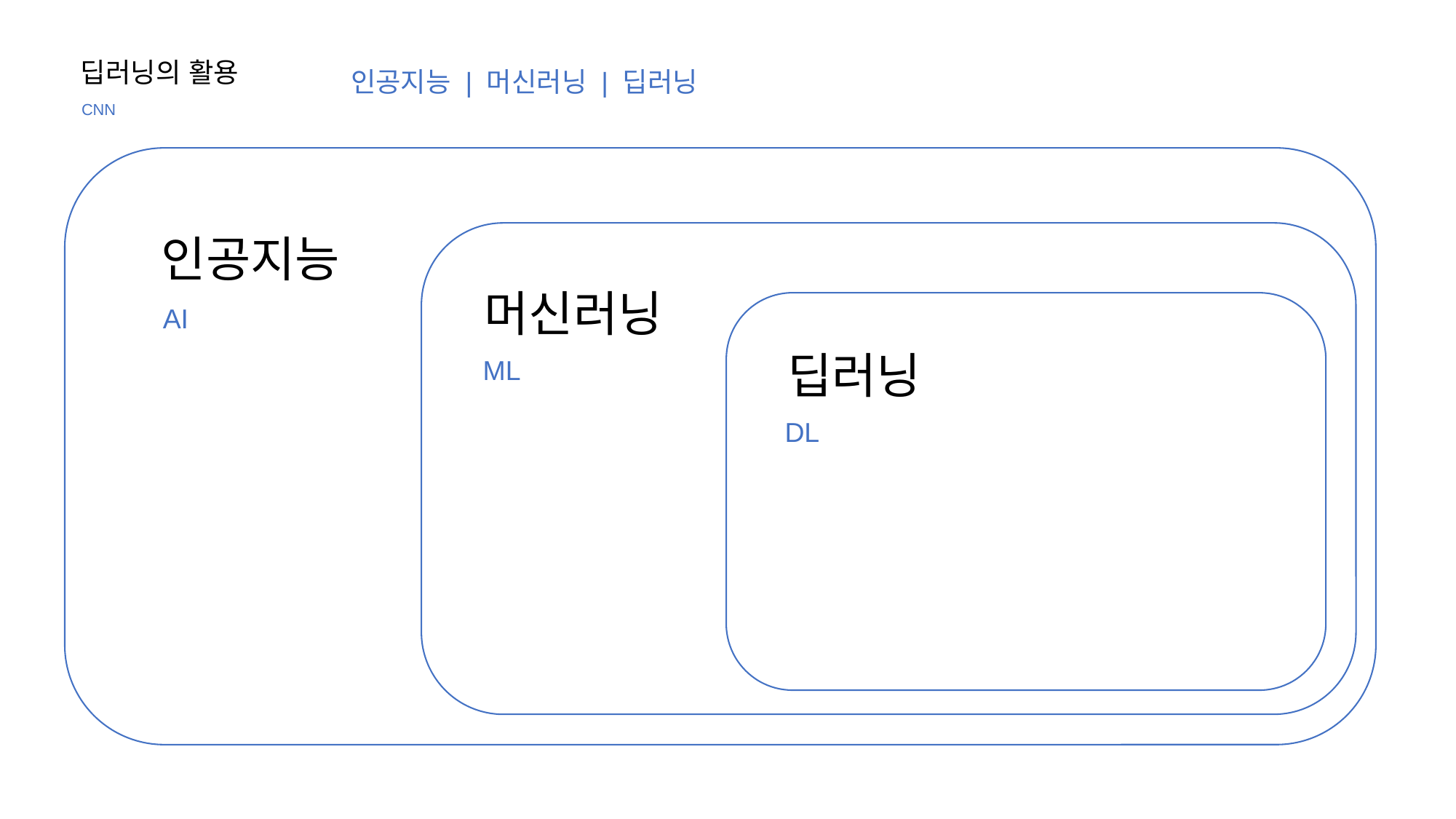

딥러닝의 활용
인공지능 | 머신러닝 | 딥러닝
CNN

인공지능

머신러닝

AI
딥러닝
ML
DL